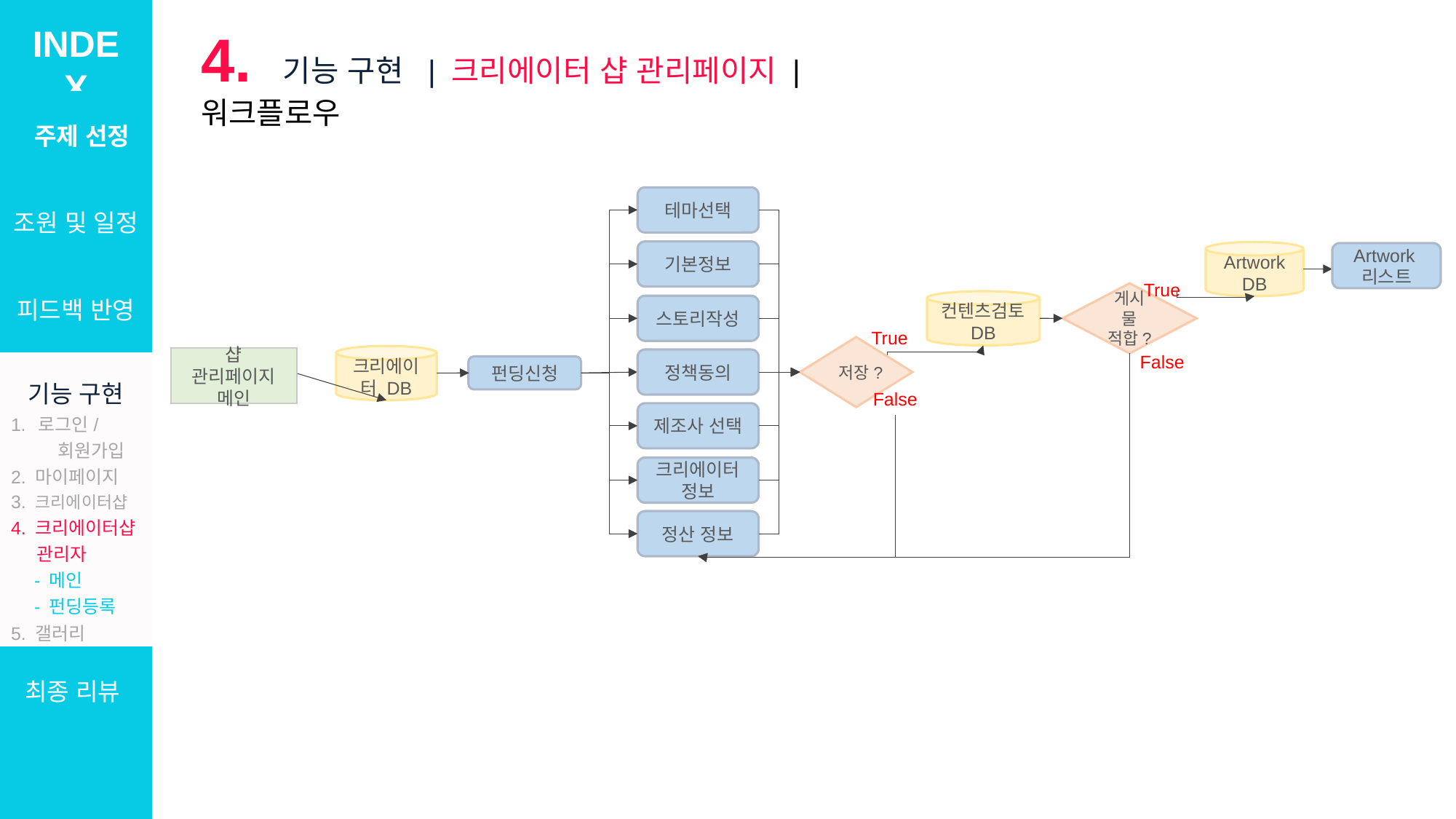

INDEX
4. 기능 구현  | 크리에이터 샵 관리페이지 | 워크플로우
| 주제 선정 |
| --- |
| 조원 및 일정 |
| 피드백 반영 |
| 기능 구현 로그인/ 회원가입 2. 마이페이지 3. 크리에이터샵 4. 크리에이터샵 관리자 　- 메인 　- 펀딩등록 5. 갤러리 6. 설문/커미션 7. 관리자 |
| 최종 리뷰 |
테마선택
기본정보
스토리작성
정책동의
제조사 선택
크리에이터 정보
정산 정보
Artwork DB
Artwork리스트
True
게시물 적합?
컨텐츠검토 DB
True
저장?
False
크리에이터 DB
샵 관리페이지 메인
펀딩신청
False